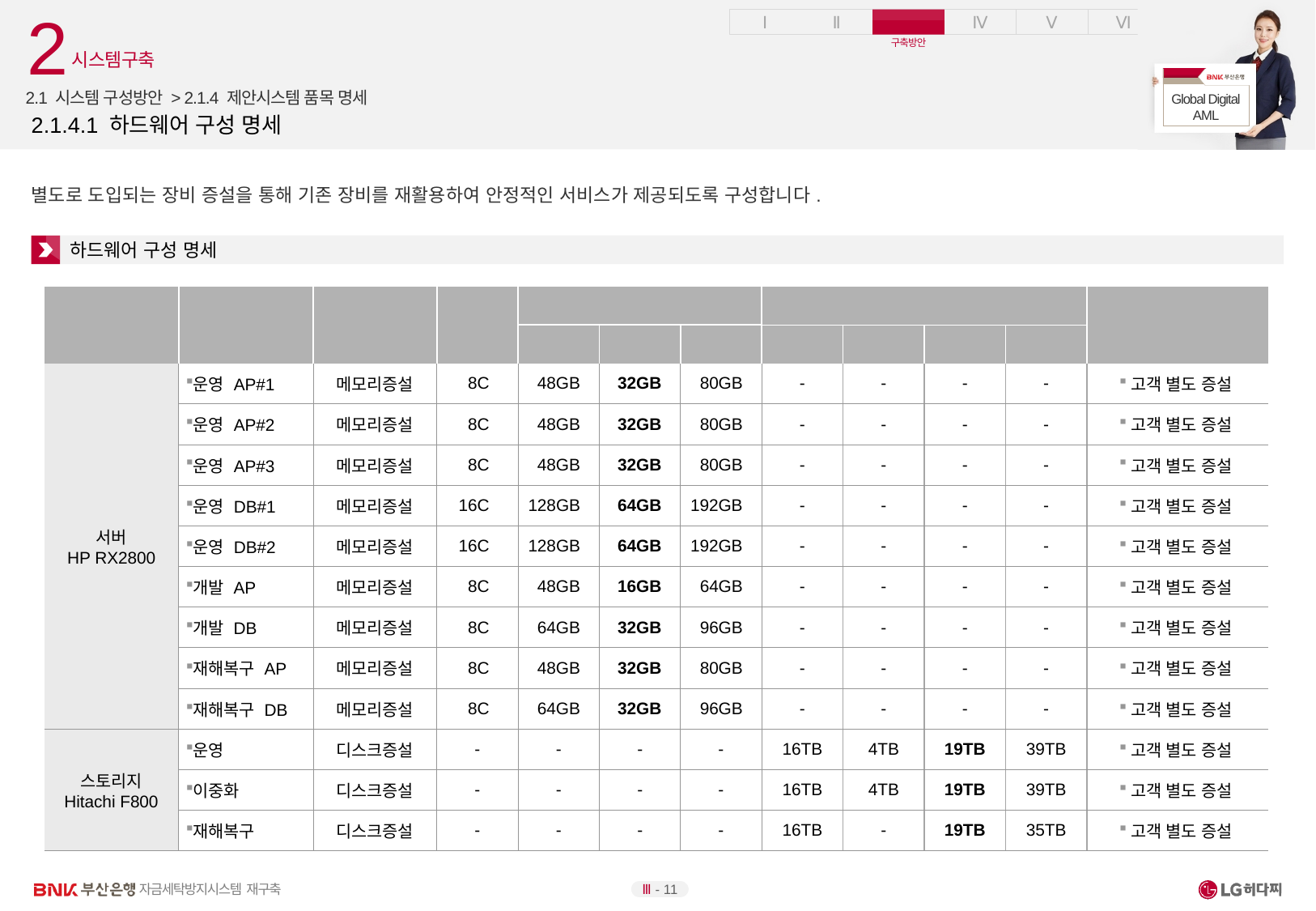

2
시스템구축
2.1 시스템 구성방안 > 2.1.4 제안시스템 품목 명세
# 2.1.4.1 하드웨어 구성 명세
별도로 도입되는 장비 증설을 통해 기존 장비를 재활용하여 안정적인 서비스가 제공되도록 구성합니다.
하드웨어 구성 명세

| 구분 | 서버 | 도입방법 | CPU | 메모리 |  |  | 디스크 |  |  |  | 비고 |
| --- | --- | --- | --- | --- | --- | --- | --- | --- | --- | --- | --- |
|  |  |  |  | 기존 | 증설 | 전체 | 운영 | 개발 | 증설 | 전체 |  |
| 서버 HP RX2800 | 운영 AP#1 | 메모리증설 | 8C | 48GB | 32GB | 80GB | - | - | - | - | 고객 별도 증설 |
|  | 운영 AP#2 | 메모리증설 | 8C | 48GB | 32GB | 80GB | - | - | - | - | 고객 별도 증설 |
|  | 운영 AP#3 | 메모리증설 | 8C | 48GB | 32GB | 80GB | - | - | - | - | 고객 별도 증설 |
|  | 운영 DB#1 | 메모리증설 | 16C | 128GB | 64GB | 192GB | - | - | - | - | 고객 별도 증설 |
|  | 운영 DB#2 | 메모리증설 | 16C | 128GB | 64GB | 192GB | - | - | - | - | 고객 별도 증설 |
|  | 개발 AP | 메모리증설 | 8C | 48GB | 16GB | 64GB | - | - | - | - | 고객 별도 증설 |
|  | 개발 DB | 메모리증설 | 8C | 64GB | 32GB | 96GB | - | - | - | - | 고객 별도 증설 |
|  | 재해복구 AP | 메모리증설 | 8C | 48GB | 32GB | 80GB | - | - | - | - | 고객 별도 증설 |
|  | 재해복구 DB | 메모리증설 | 8C | 64GB | 32GB | 96GB | - | - | - | - | 고객 별도 증설 |
| 스토리지 Hitachi F800 | 운영 | 디스크증설 | - | - | - | - | 16TB | 4TB | 19TB | 39TB | 고객 별도 증설 |
|  | 이중화 | 디스크증설 | - | - | - | - | 16TB | 4TB | 19TB | 39TB | 고객 별도 증설 |
|  | 재해복구 | 디스크증설 | - | - | - | - | 16TB | - | 19TB | 35TB | 고객 별도 증설 |
Ⅲ - 11